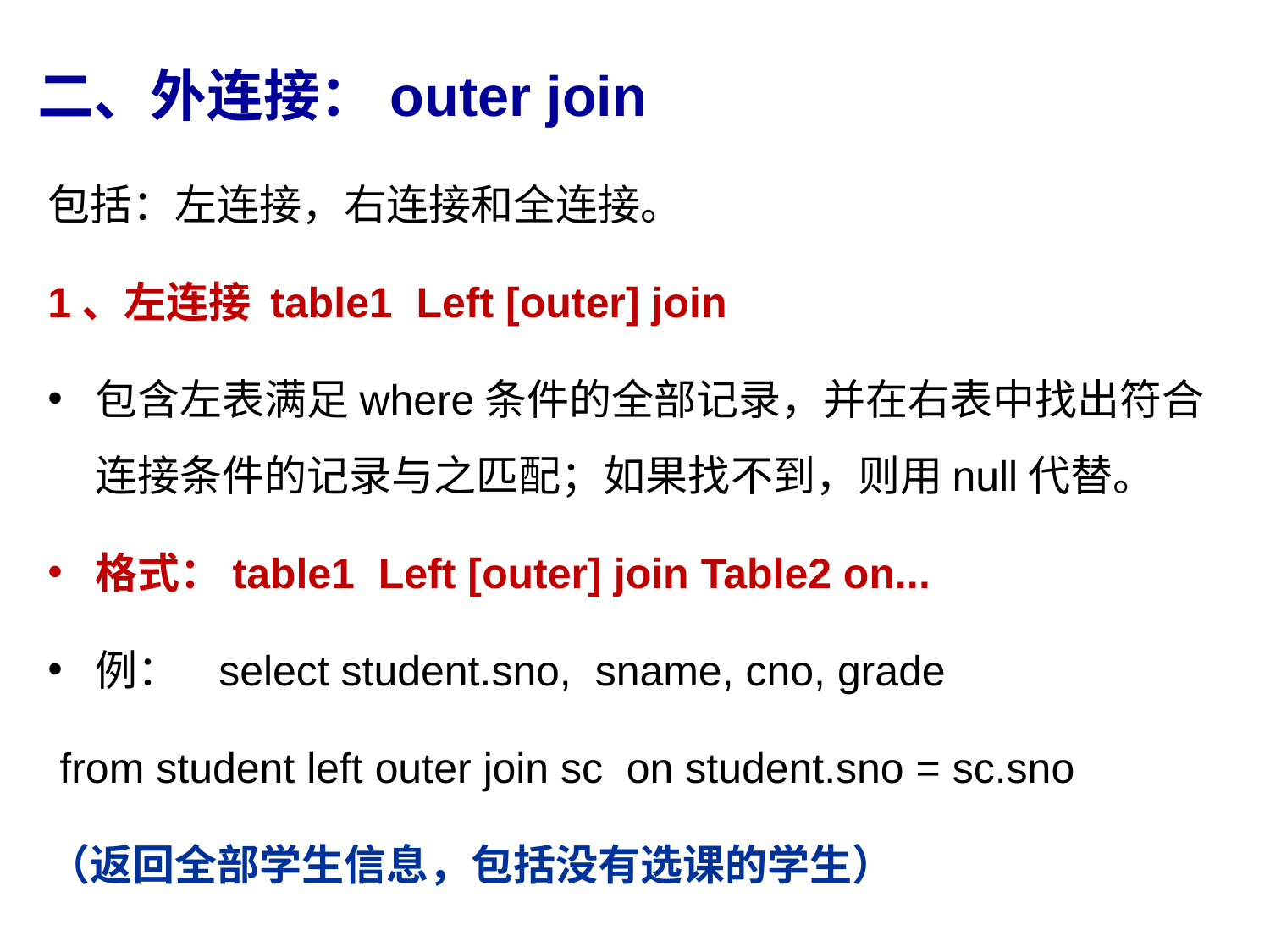

二、外连接：outer join
包括：左连接，右连接和全连接。
1、左连接 table1  Left [outer] join
包含左表满足where条件的全部记录，并在右表中找出符合连接条件的记录与之匹配；如果找不到，则用null代替。
格式：table1  Left [outer] join Table2 on...
例：   select student.sno,  sname, cno, grade
 from student left outer join sc  on student.sno = sc.sno
（返回全部学生信息，包括没有选课的学生）